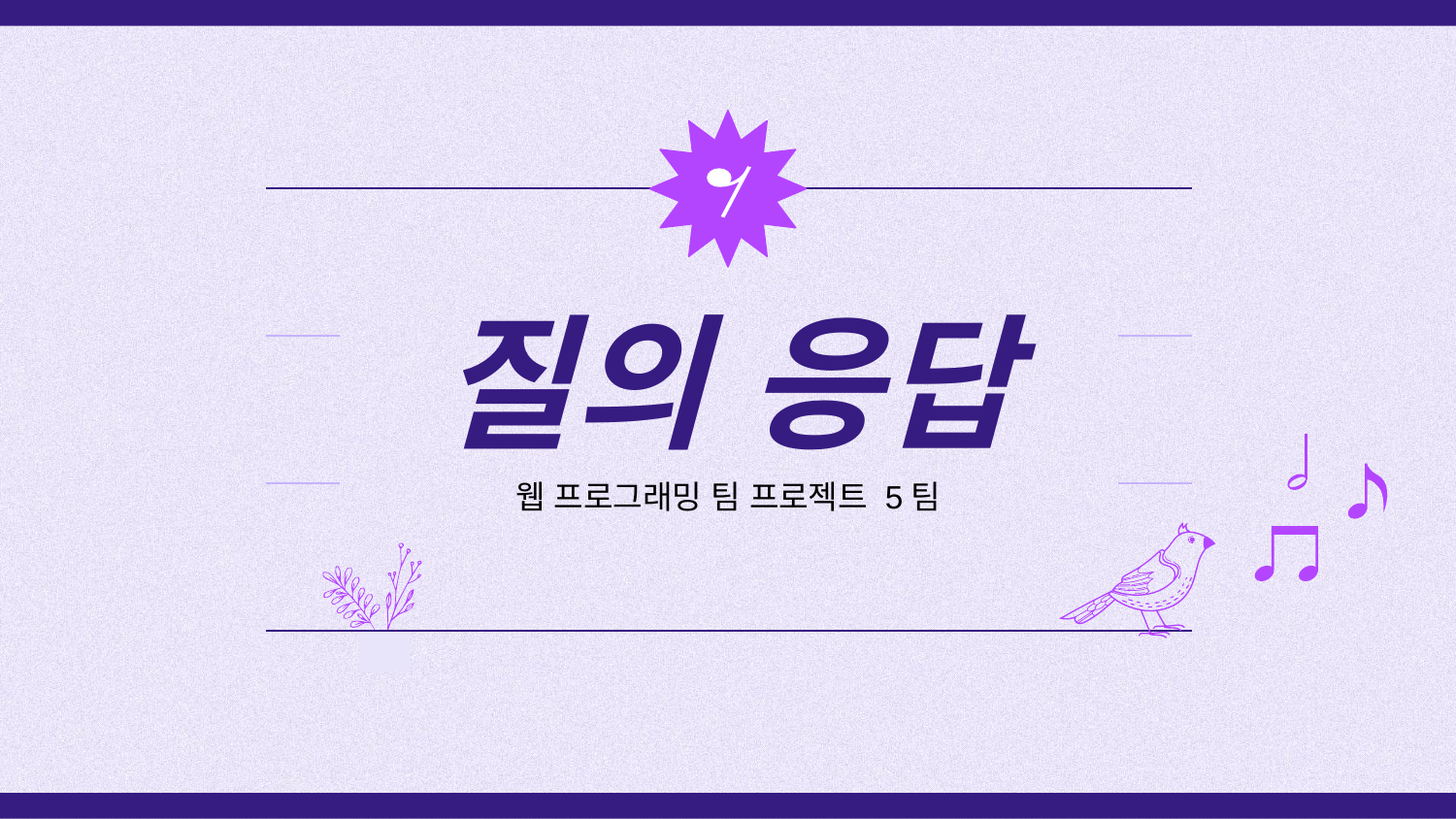

# 질의 응답

웹 프로그래밍 팀 프로젝트 5팀